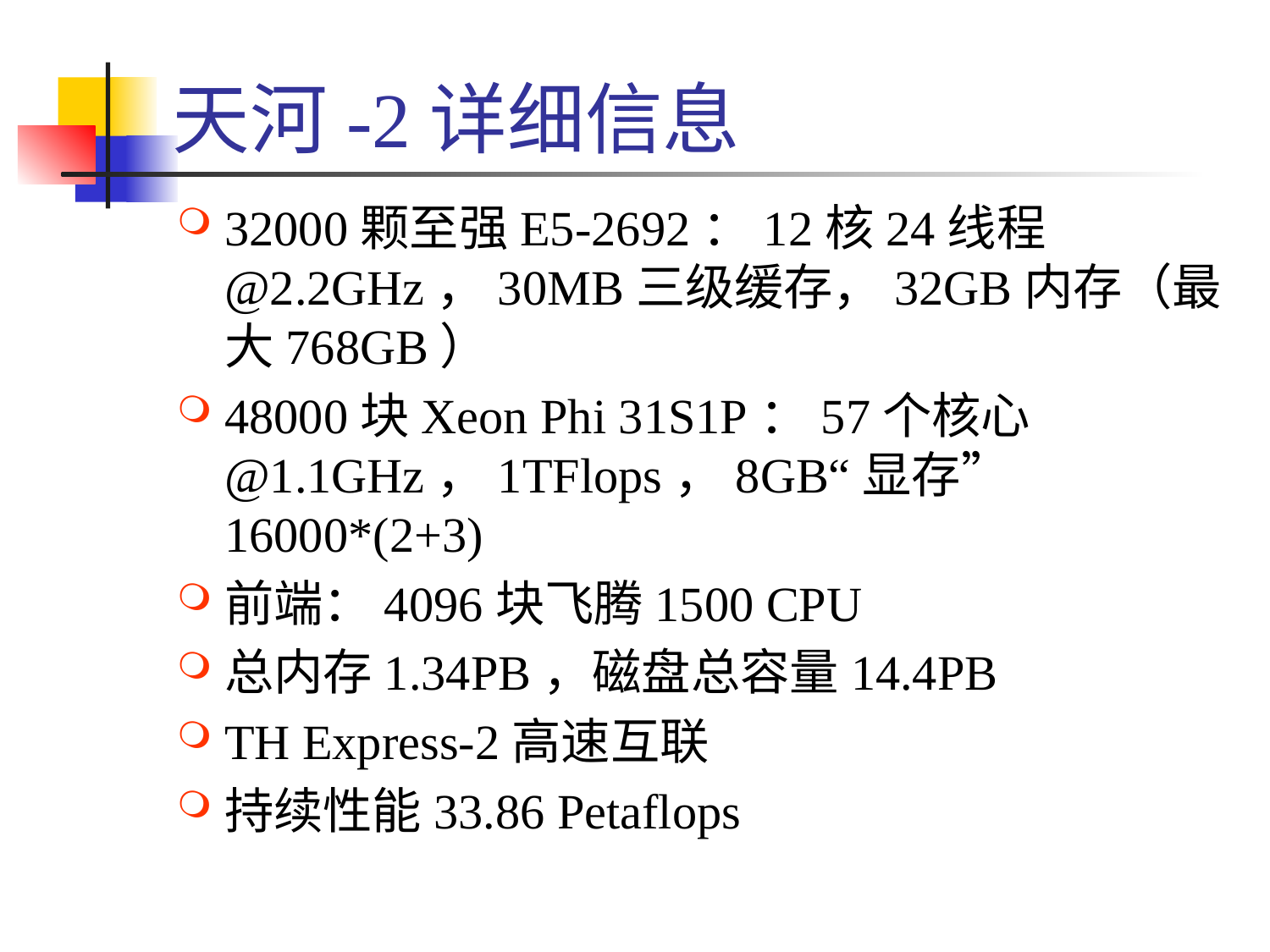

# 天河-2详细信息
32000颗至强E5-2692：12核24线程@2.2GHz，30MB三级缓存，32GB内存（最大768GB）
48000块Xeon Phi 31S1P：57个核心@1.1GHz，1TFlops，8GB“显存”
16000*(2+3)
前端：4096块飞腾1500 CPU
总内存1.34PB，磁盘总容量14.4PB
TH Express-2高速互联
持续性能33.86 Petaflops